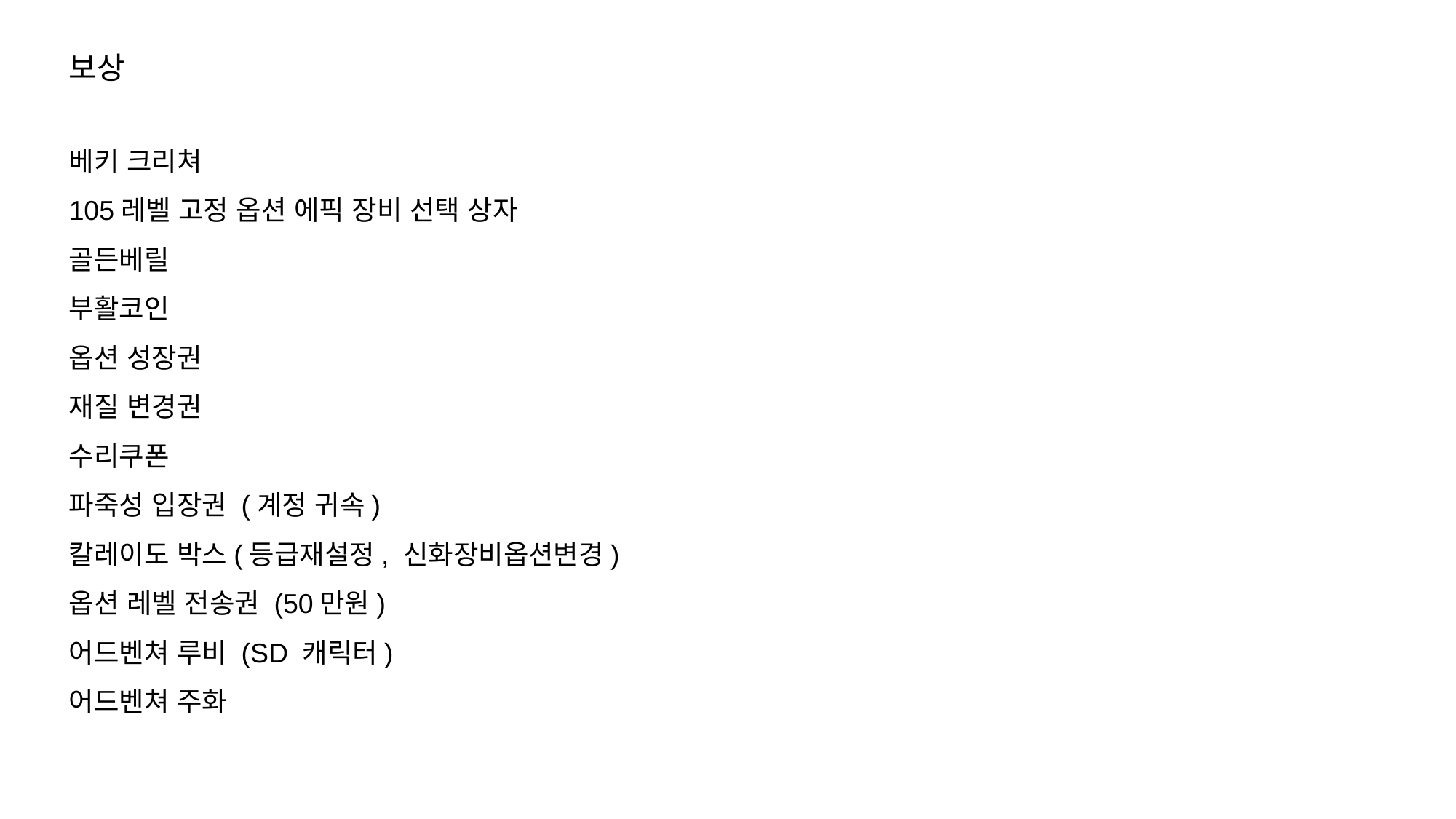

보상
베키 크리쳐
105레벨 고정 옵션 에픽 장비 선택 상자
골든베릴
부활코인
옵션 성장권
재질 변경권
수리쿠폰
파죽성 입장권 (계정 귀속)
칼레이도 박스(등급재설정, 신화장비옵션변경)
옵션 레벨 전송권 (50만원)
어드벤쳐 루비 (SD 캐릭터)
어드벤쳐 주화